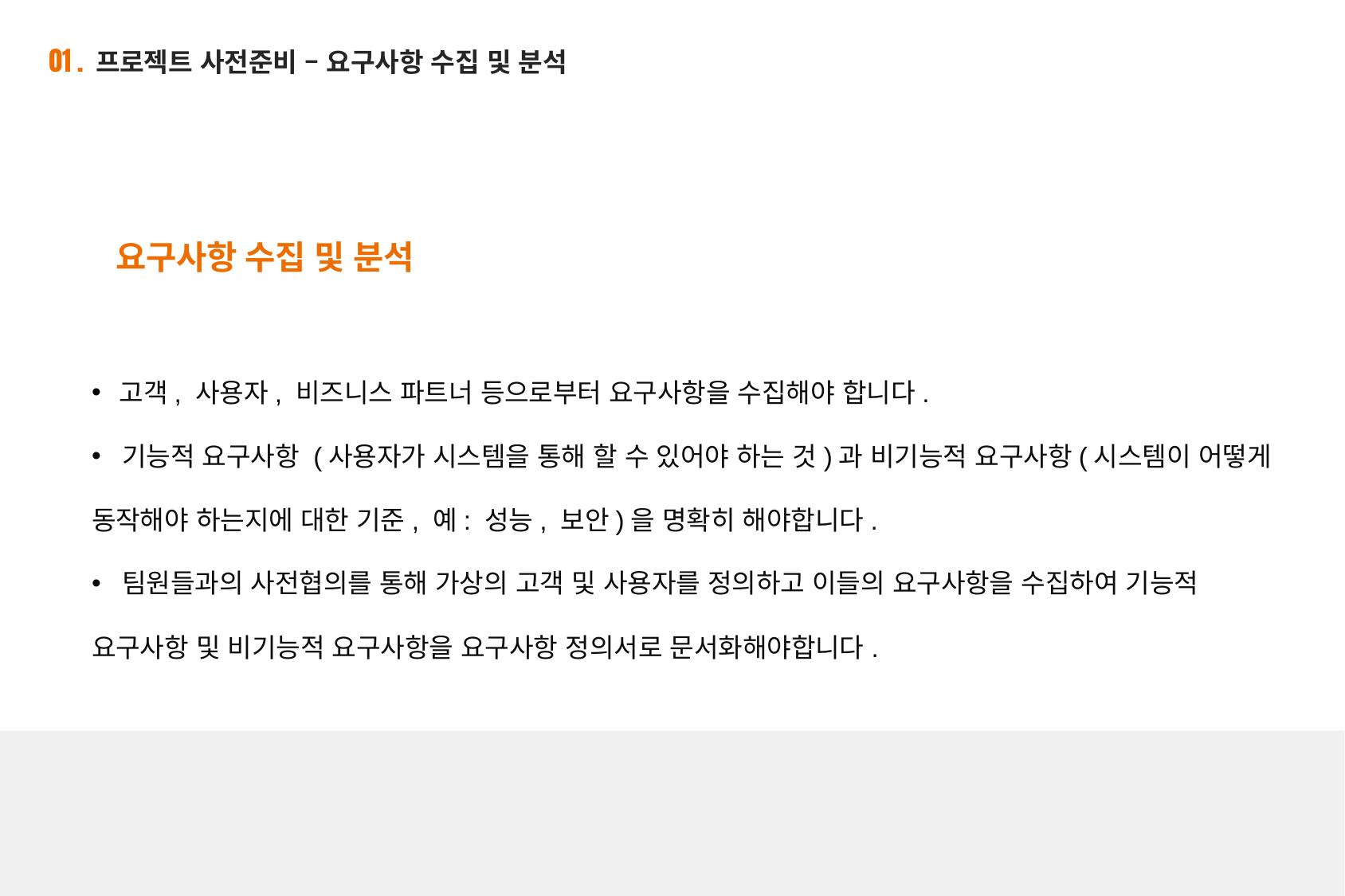

01 .
프로젝트 사전준비 – 요구사항 수집 및 분석
요구사항 수집 및 분석
  고객, 사용자, 비즈니스 파트너 등으로부터 요구사항을 수집해야 합니다.
  기능적 요구사항 (사용자가 시스템을 통해 할 수 있어야 하는 것)과 비기능적 요구사항(시스템이 어떻게 동작해야 하는지에 대한 기준, 예: 성능, 보안)을 명확히 해야합니다.
  팀원들과의 사전협의를 통해 가상의 고객 및 사용자를 정의하고 이들의 요구사항을 수집하여 기능적 요구사항 및 비기능적 요구사항을 요구사항 정의서로 문서화해야합니다.